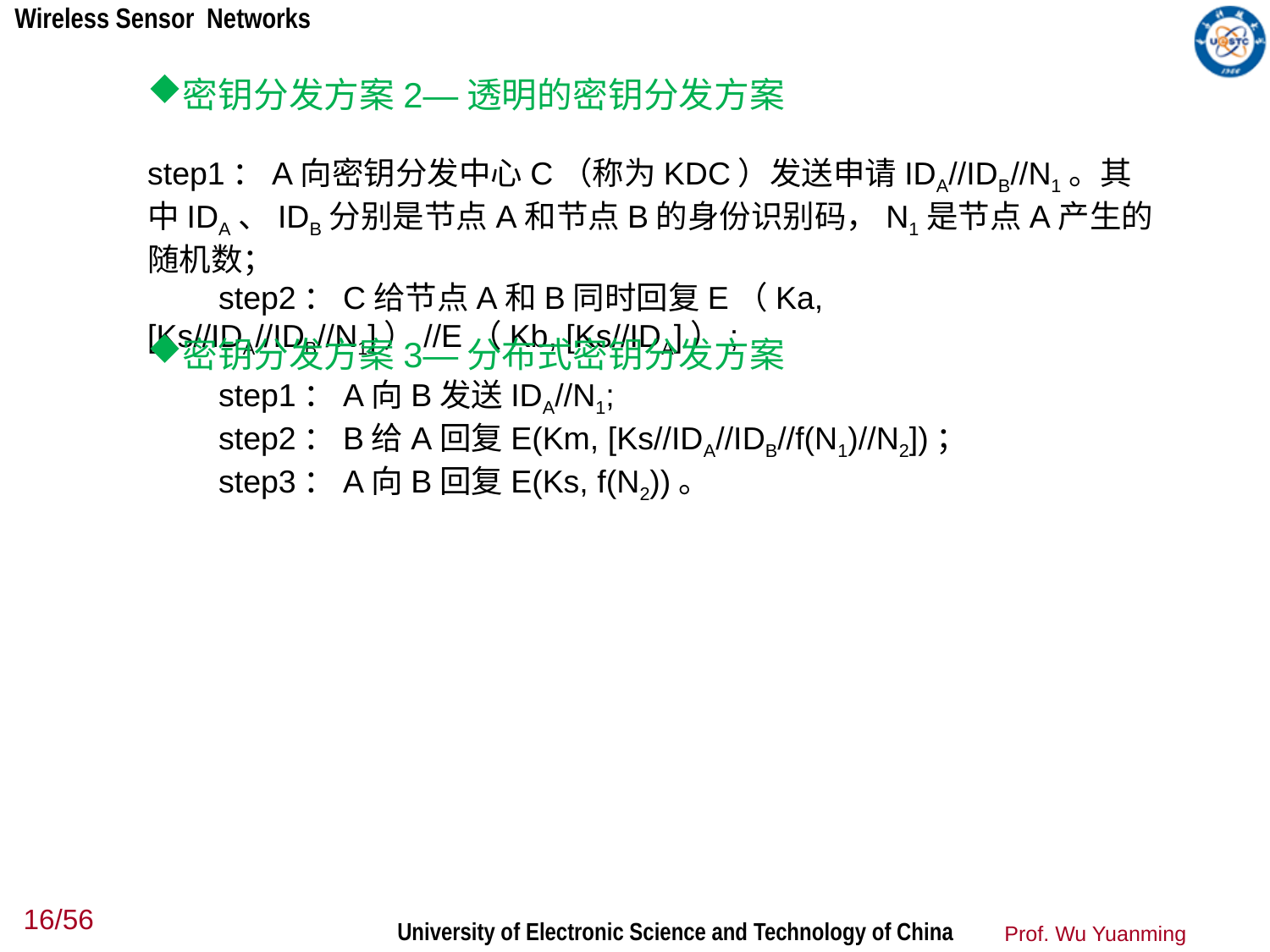

密钥分发方案2—透明的密钥分发方案
        step1：A向密钥分发中心C（称为KDC）发送申请IDA//IDB//N1。其中IDA、IDB分别是节点A和节点B的身份识别码，N1是节点A产生的随机数；
        step2：C给节点A和B同时回复E（Ka, [Ks//IDA//IDB//N1]）//E（Kb, [Ks//IDA]）;

密钥分发方案3—分布式密钥分发方案
        step1：A向B发送IDA//N1;
        step2：B给A回复E(Km, [Ks//IDA//IDB//f(N1)//N2])；
        step3：A向B回复E(Ks, f(N2))。
16/56
Prof. Wu Yuanming